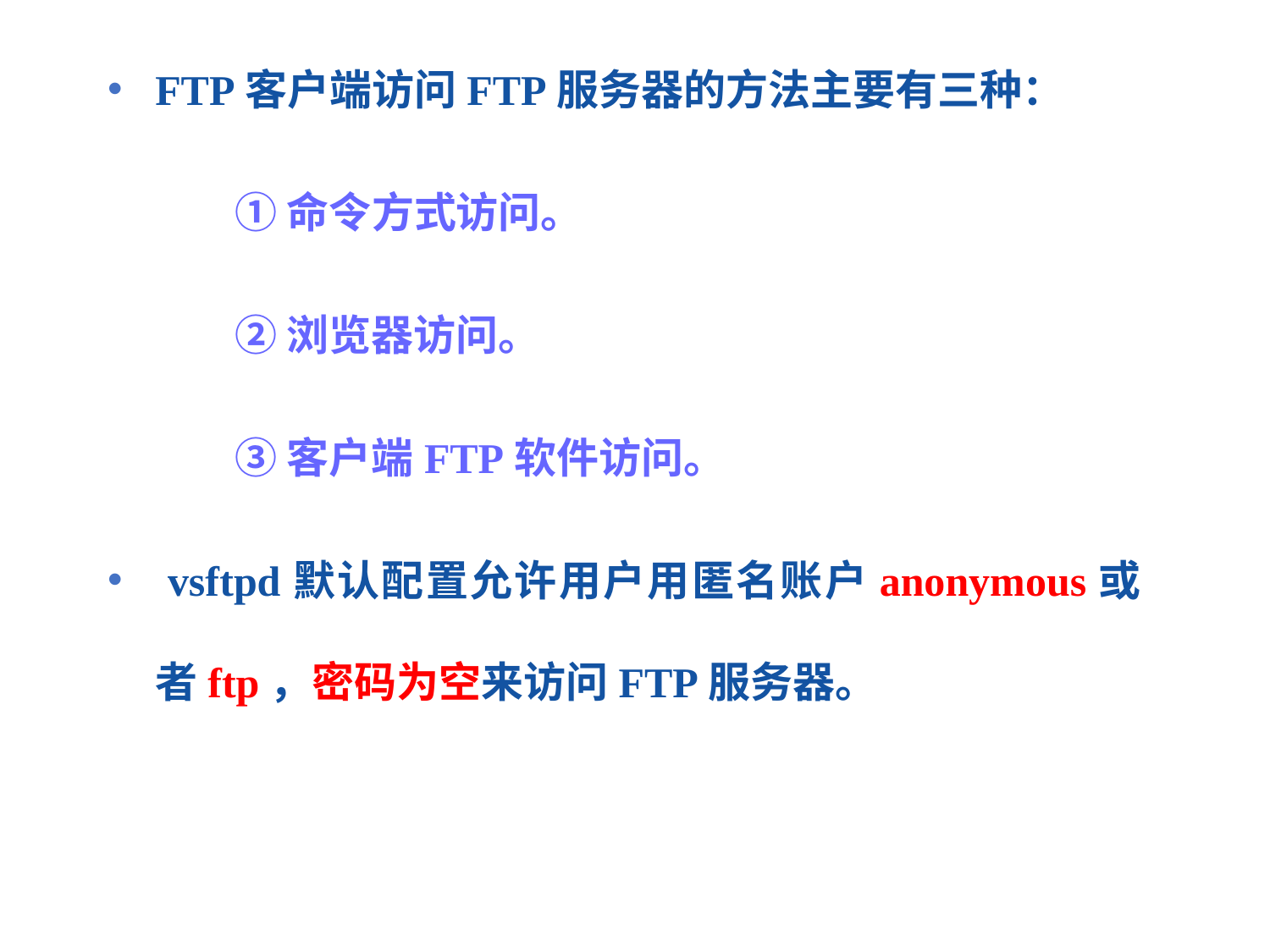

FTP客户端访问FTP服务器的方法主要有三种：
	①命令方式访问。
 	②浏览器访问。
  	③客户端FTP软件访问。
 vsftpd默认配置允许用户用匿名账户anonymous或者ftp，密码为空来访问FTP服务器。